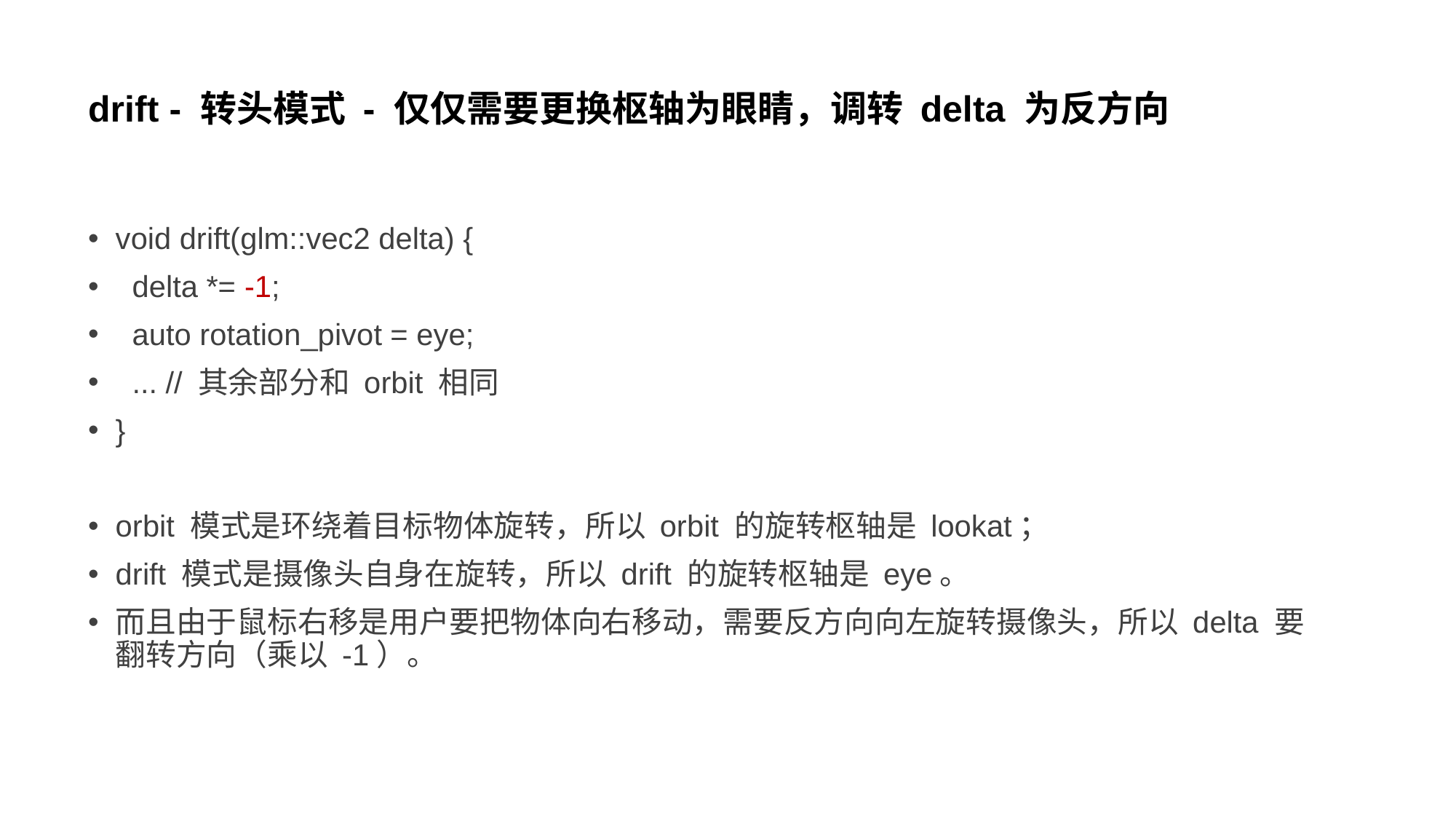

# drift - 转头模式 - 仅仅需要更换枢轴为眼睛，调转 delta 为反方向
void drift(glm::vec2 delta) {
  delta *= -1;
  auto rotation_pivot = eye;
  ... // 其余部分和 orbit 相同
}

orbit 模式是环绕着目标物体旋转，所以 orbit 的旋转枢轴是 lookat；
drift 模式是摄像头自身在旋转，所以 drift 的旋转枢轴是 eye。
而且由于鼠标右移是用户要把物体向右移动，需要反方向向左旋转摄像头，所以 delta 要翻转方向（乘以 -1）。